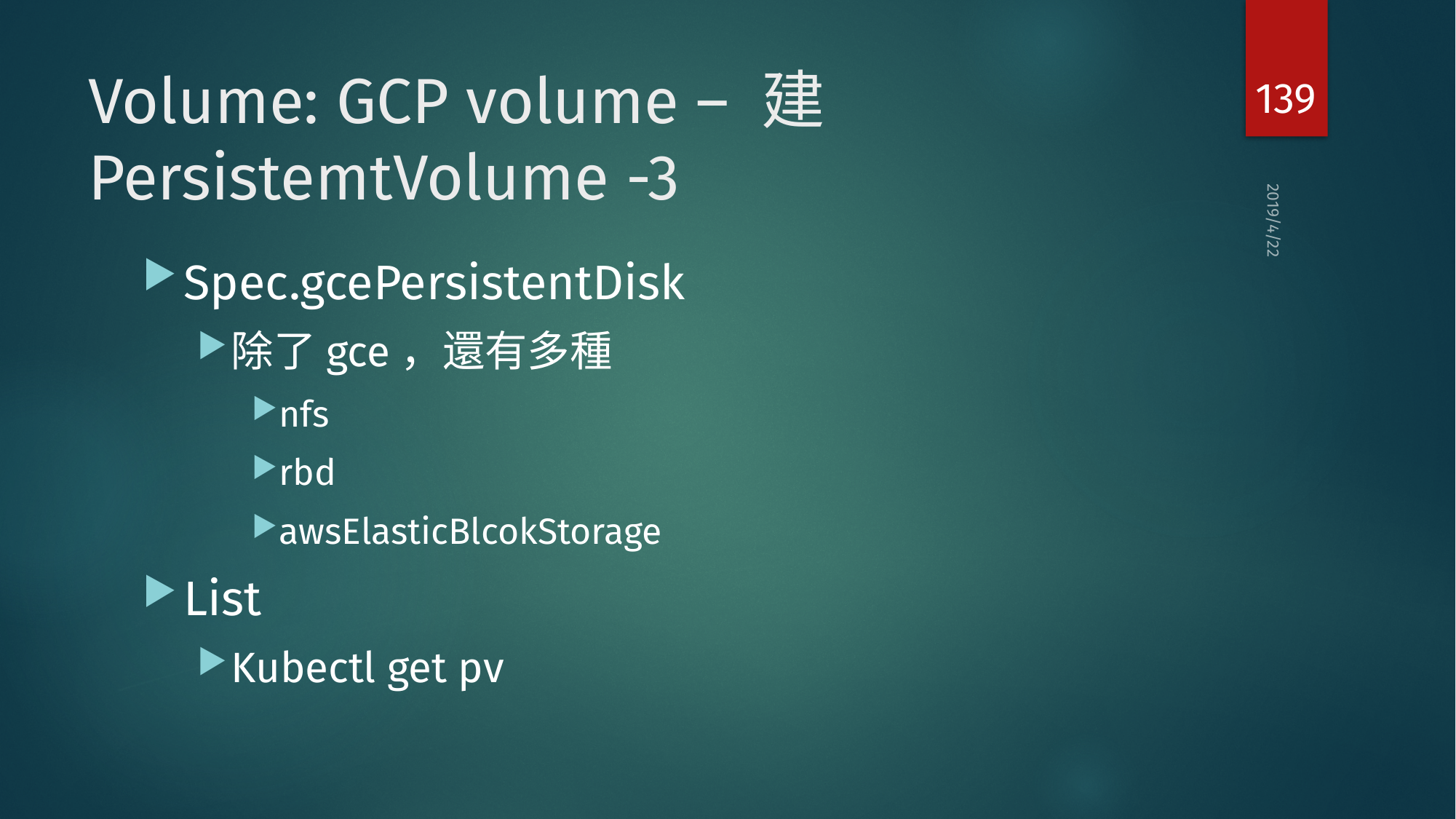

139
# Volume: GCP volume – 建PersistemtVolume -3
2019/4/22
Spec.gcePersistentDisk
除了gce，還有多種
nfs
rbd
awsElasticBlcokStorage
List
Kubectl get pv